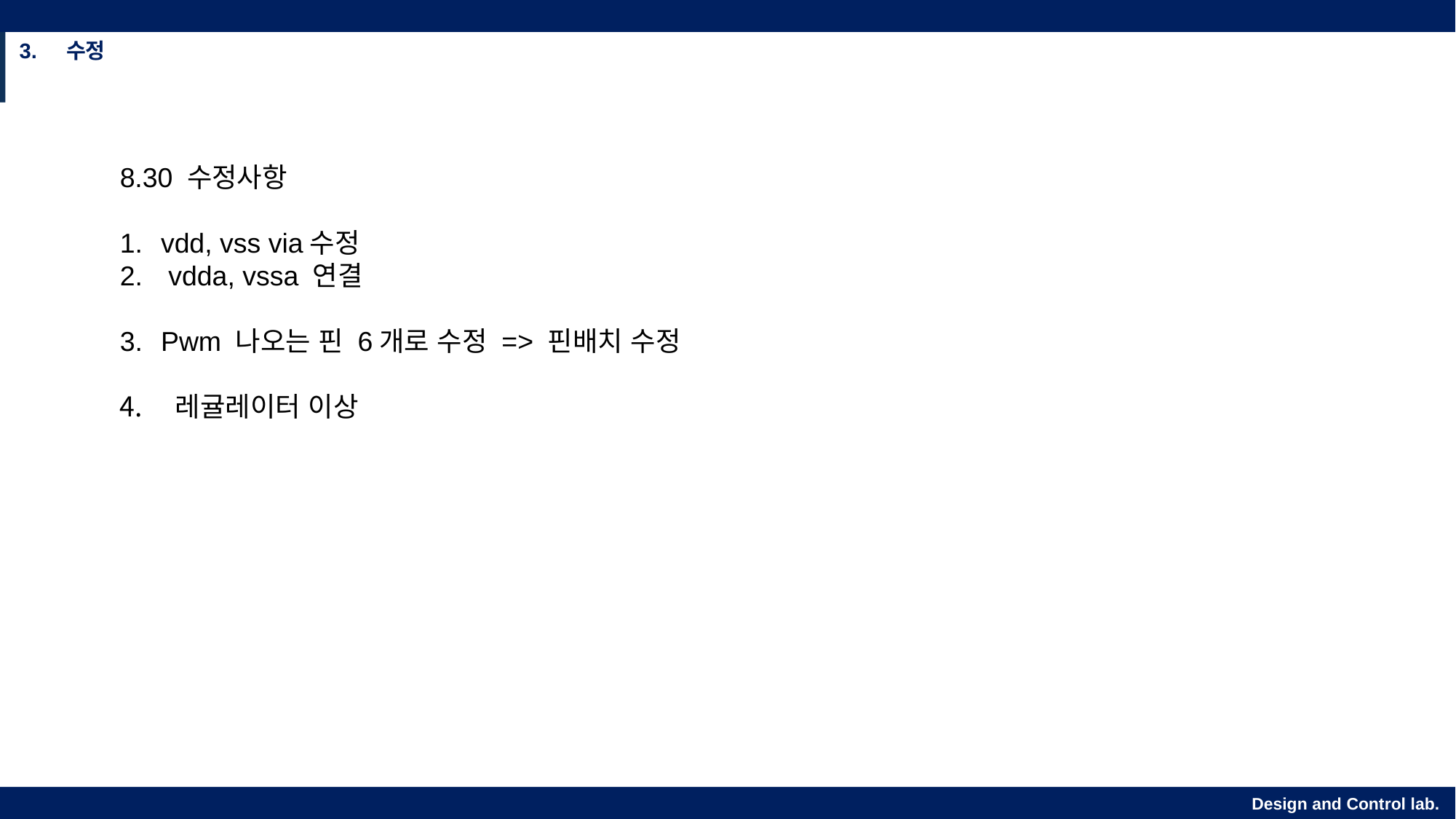

3.    수정
8.30 수정사항

vdd, vss via수정
 vdda, vssa 연결

Pwm 나오는 핀 6개로 수정 => 핀배치 수정

 레귤레이터 이상

Design and Control lab.